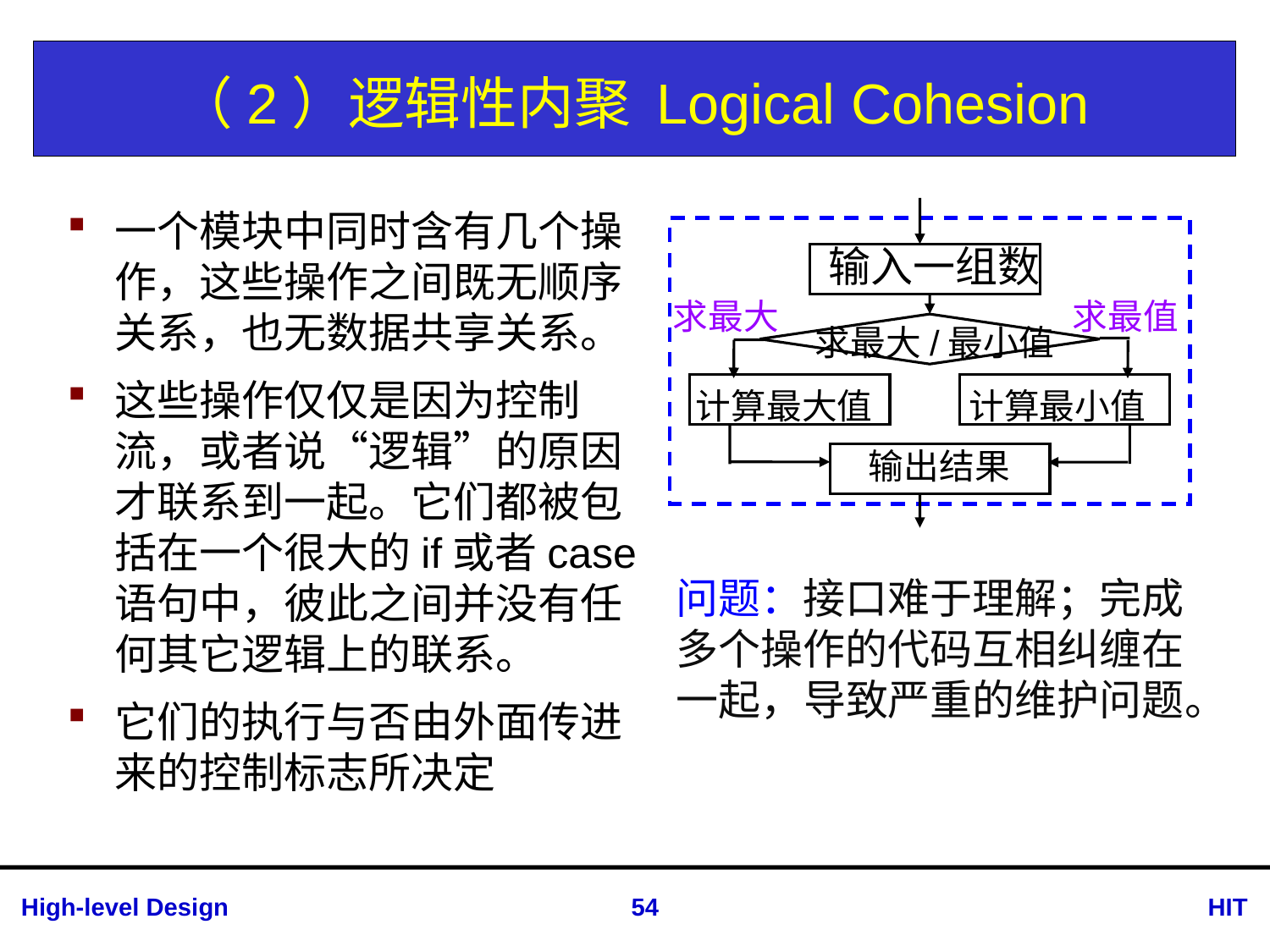

# （2）逻辑性内聚 Logical Cohesion
一个模块中同时含有几个操作，这些操作之间既无顺序关系，也无数据共享关系。
这些操作仅仅是因为控制流，或者说“逻辑”的原因才联系到一起。它们都被包括在一个很大的if或者case语句中，彼此之间并没有任何其它逻辑上的联系。
它们的执行与否由外面传进来的控制标志所决定

输入一组数

求最大
求最值

求最大/最小值

计算最大值
计算最小值

输出结果

问题：接口难于理解；完成多个操作的代码互相纠缠在一起，导致严重的维护问题。